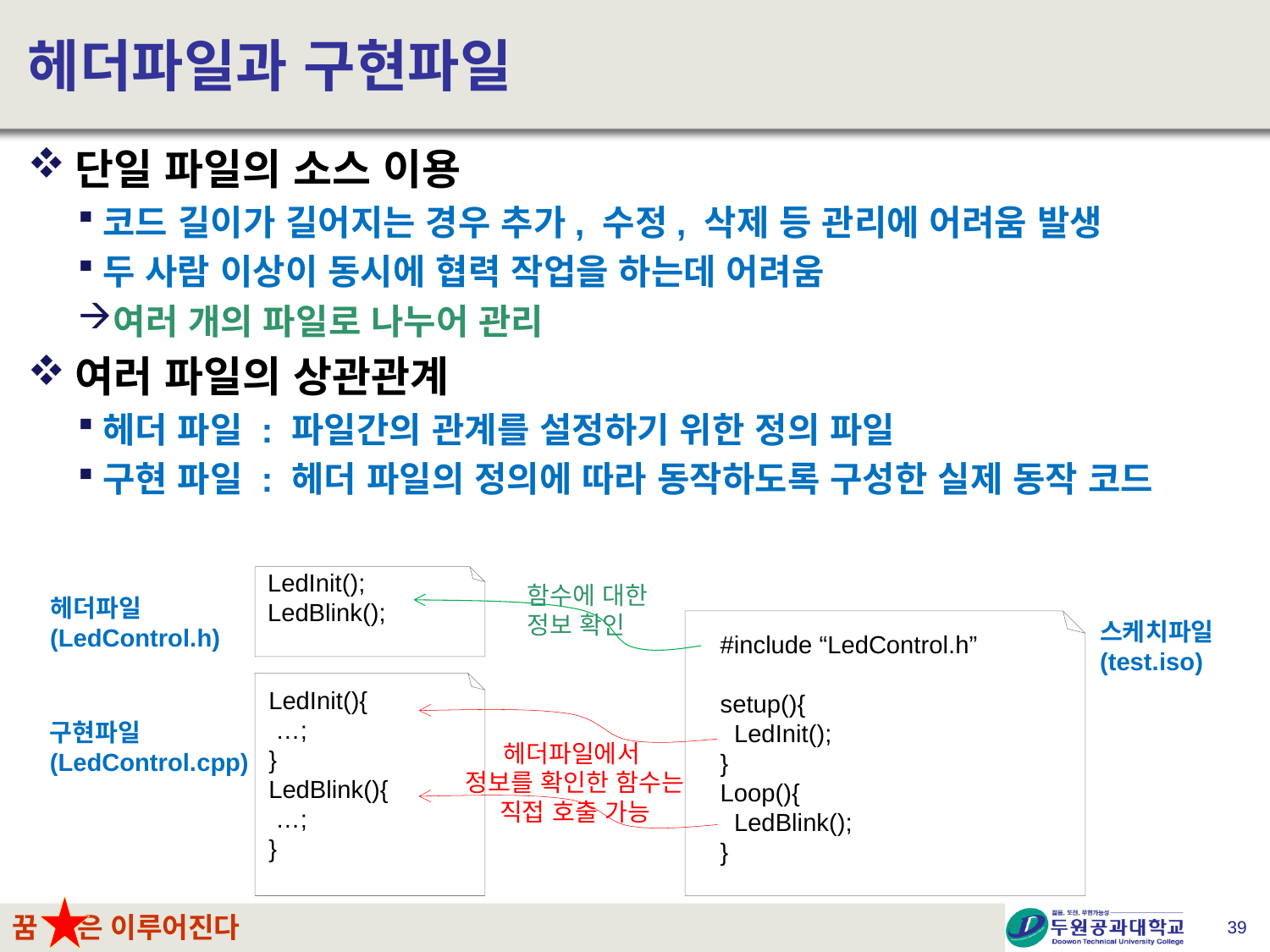

# 헤더파일과 구현파일
단일 파일의 소스 이용
코드 길이가 길어지는 경우 추가, 수정, 삭제 등 관리에 어려움 발생
두 사람 이상이 동시에 협력 작업을 하는데 어려움
여러 개의 파일로 나누어 관리
여러 파일의 상관관계
헤더 파일 : 파일간의 관계를 설정하기 위한 정의 파일
구현 파일 : 헤더 파일의 정의에 따라 동작하도록 구성한 실제 동작 코드
LedInit();
LedBlink();

함수에 대한
정보 확인
헤더파일
(LedControl.h)

스케치파일
(test.iso)

#include “LedControl.h”

setup(){
  LedInit();
}
Loop(){
  LedBlink();
}

LedInit(){
 …;
}
LedBlink(){
 …;
}

구현파일
(LedControl.cpp)
헤더파일에서
정보를 확인한 함수는
직접 호출 가능

39